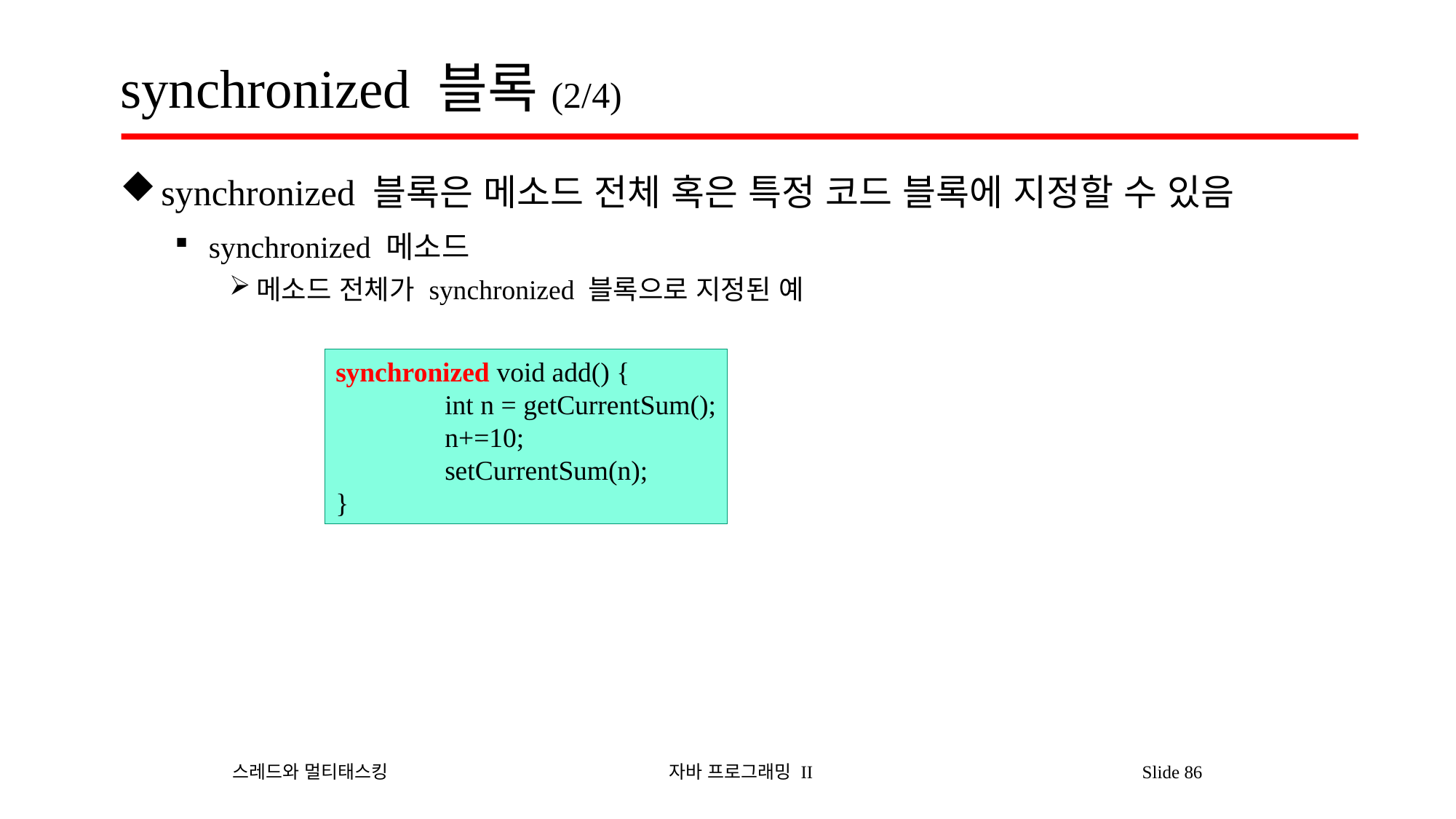

# synchronized 블록(2/4)
synchronized 블록은 메소드 전체 혹은 특정 코드 블록에 지정할 수 있음
synchronized 메소드
메소드 전체가 synchronized 블록으로 지정된 예

synchronized void add() {
	int n = getCurrentSum();
	n+=10;
	setCurrentSum(n);
}